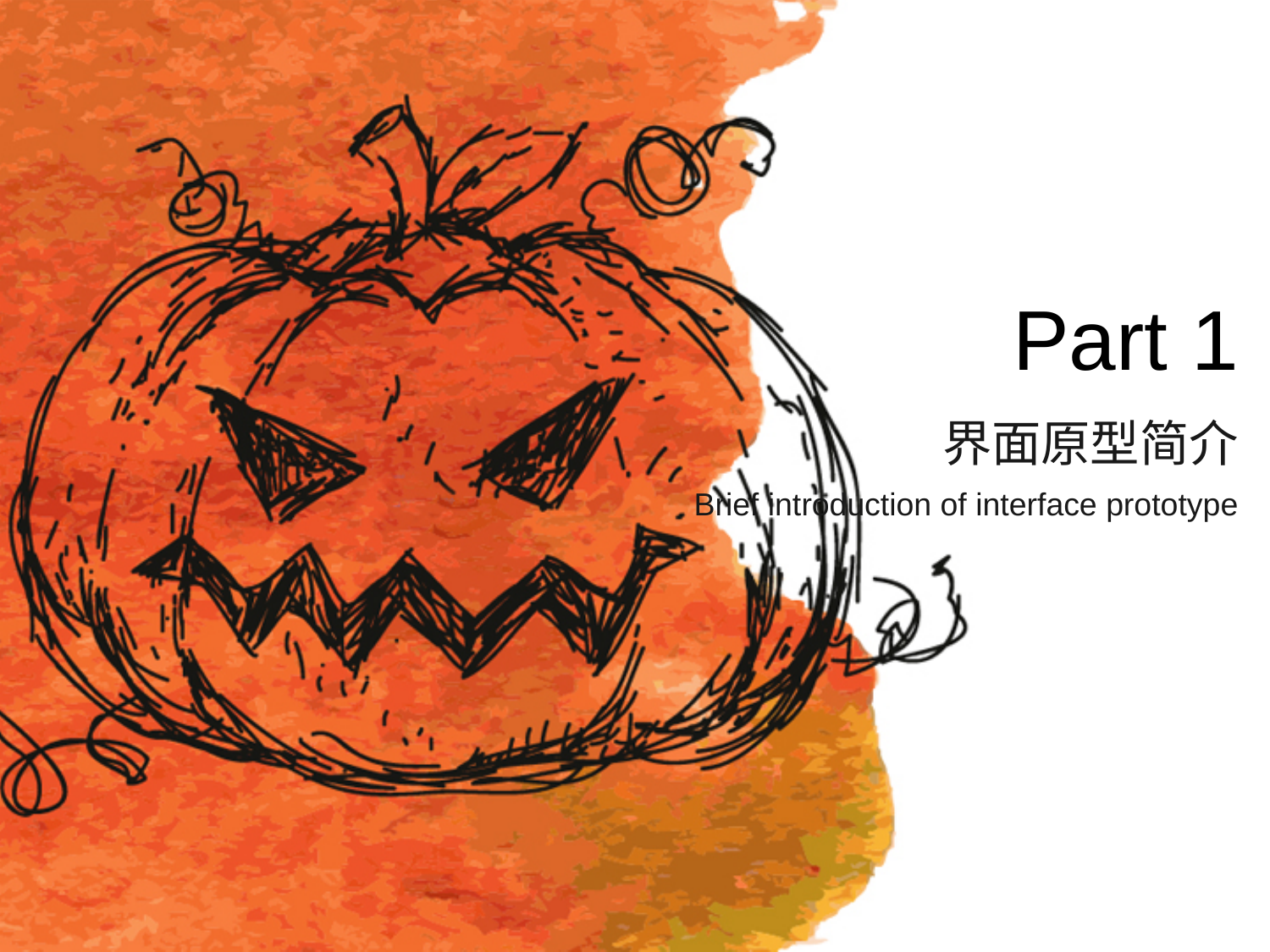

Part 1
# 界面原型简介
Brief introduction of interface prototype